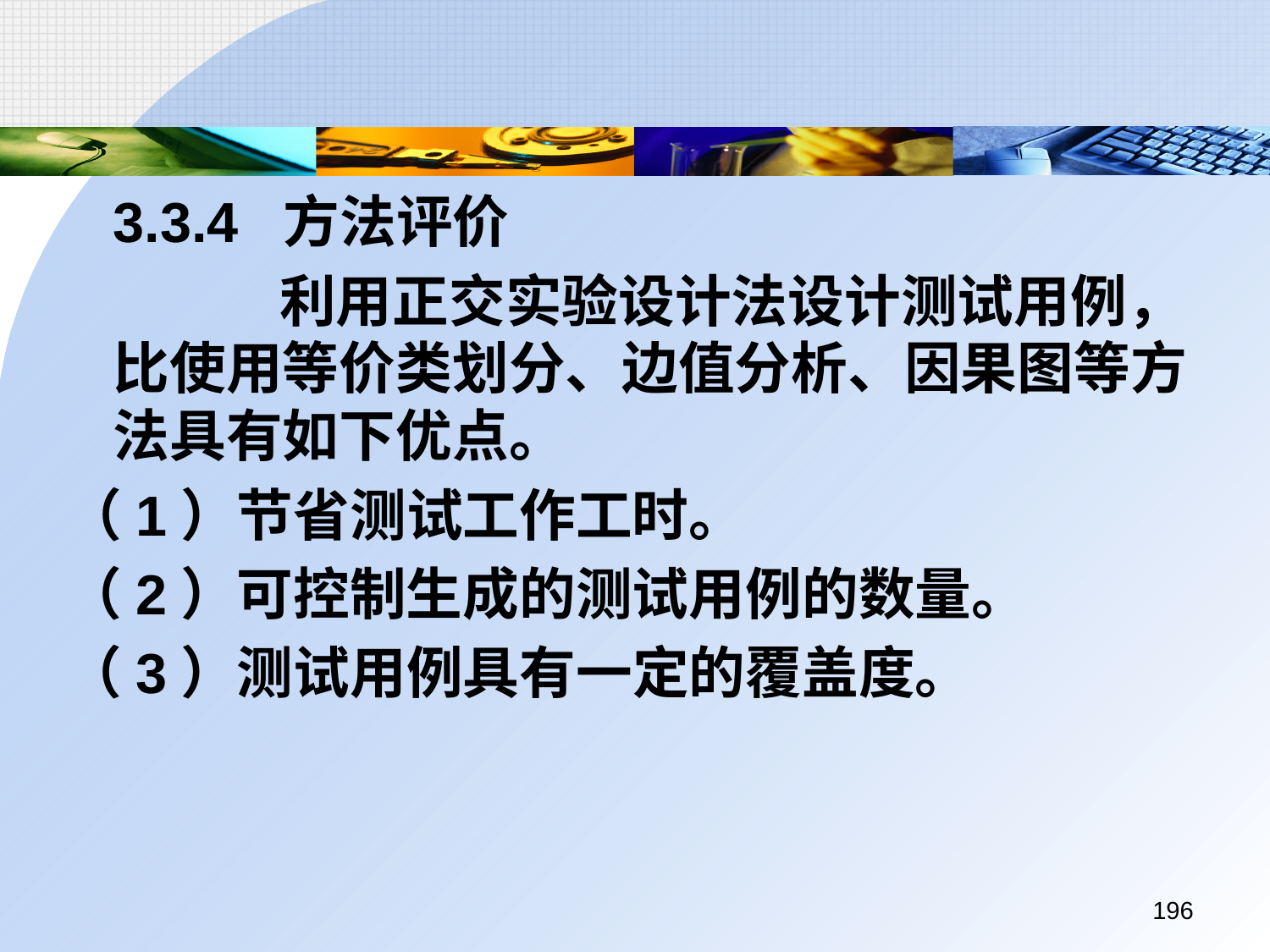

3.3.4  方法评价
		  利用正交实验设计法设计测试用例，比使用等价类划分、边值分析、因果图等方法具有如下优点。
（1）节省测试工作工时。
（2）可控制生成的测试用例的数量。
（3）测试用例具有一定的覆盖度。

196